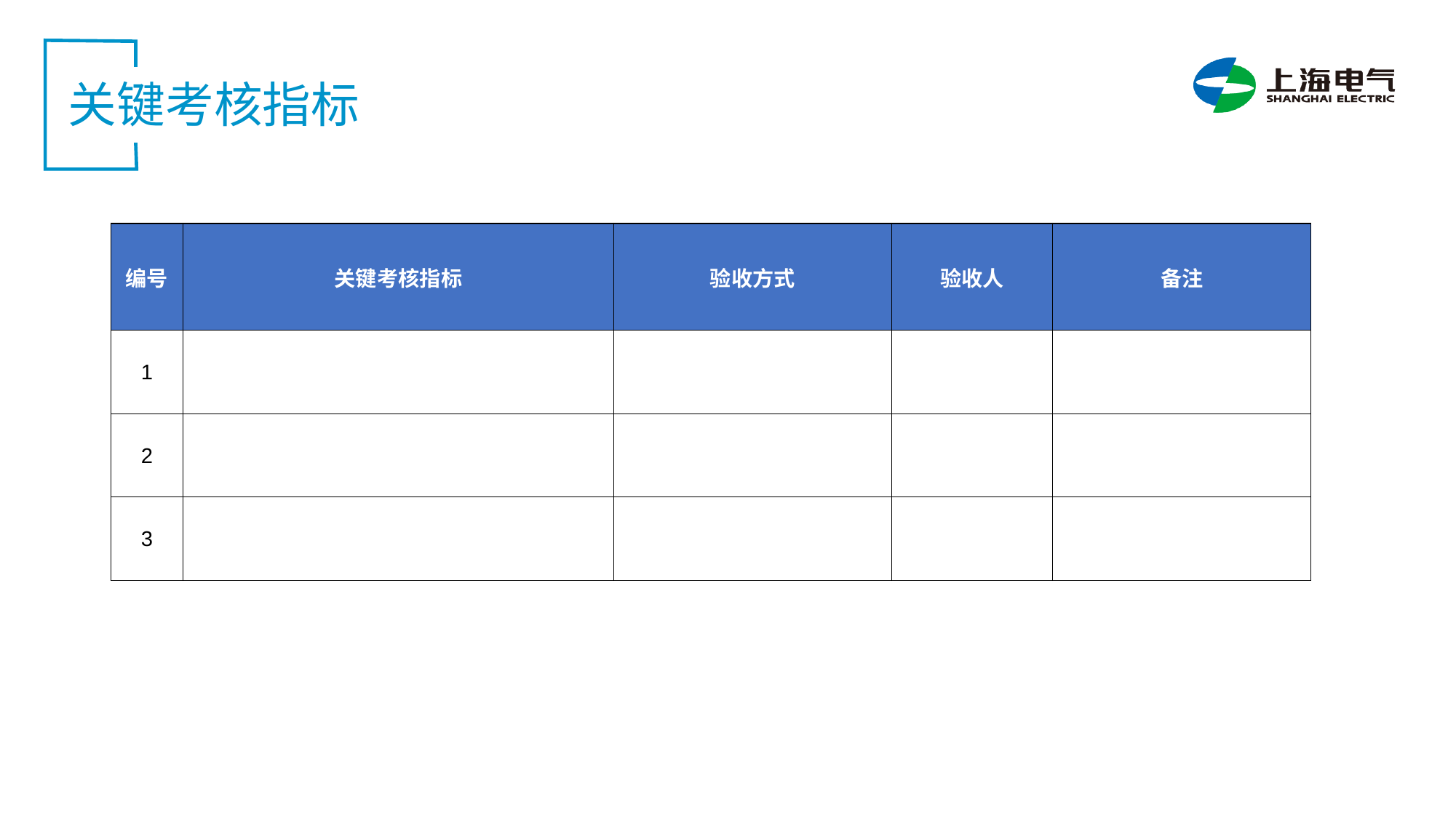

关键考核指标
| 编号 | 关键考核指标 | 验收方式 | 验收人 | 备注 |
| --- | --- | --- | --- | --- |
| 1 |  |  |  |  |
| 2 |  |  |  |  |
| 3 |  |  |  |  |